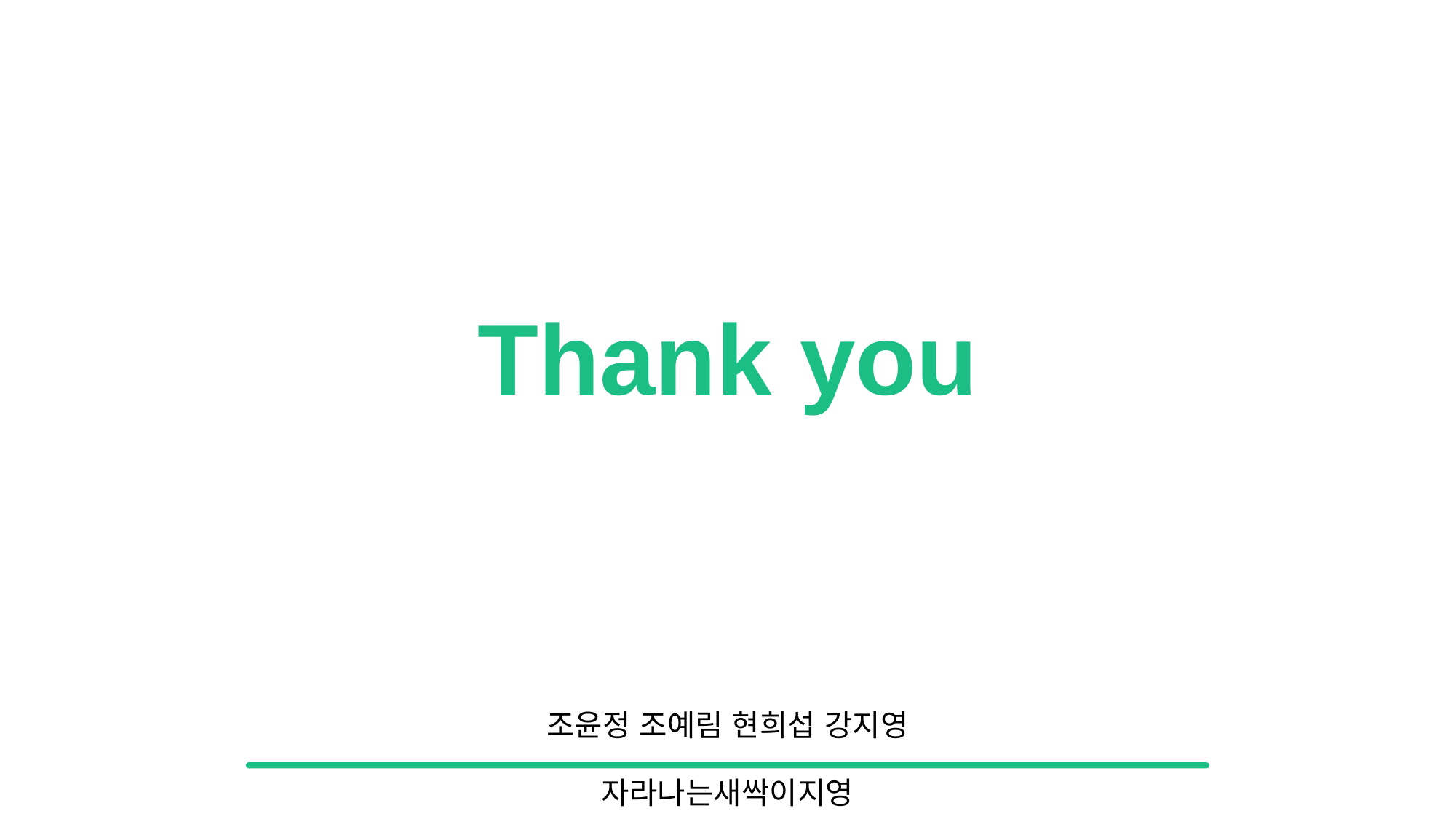

Thank you
조윤정 조예림 현희섭 강지영
# 자라나는새싹이지영